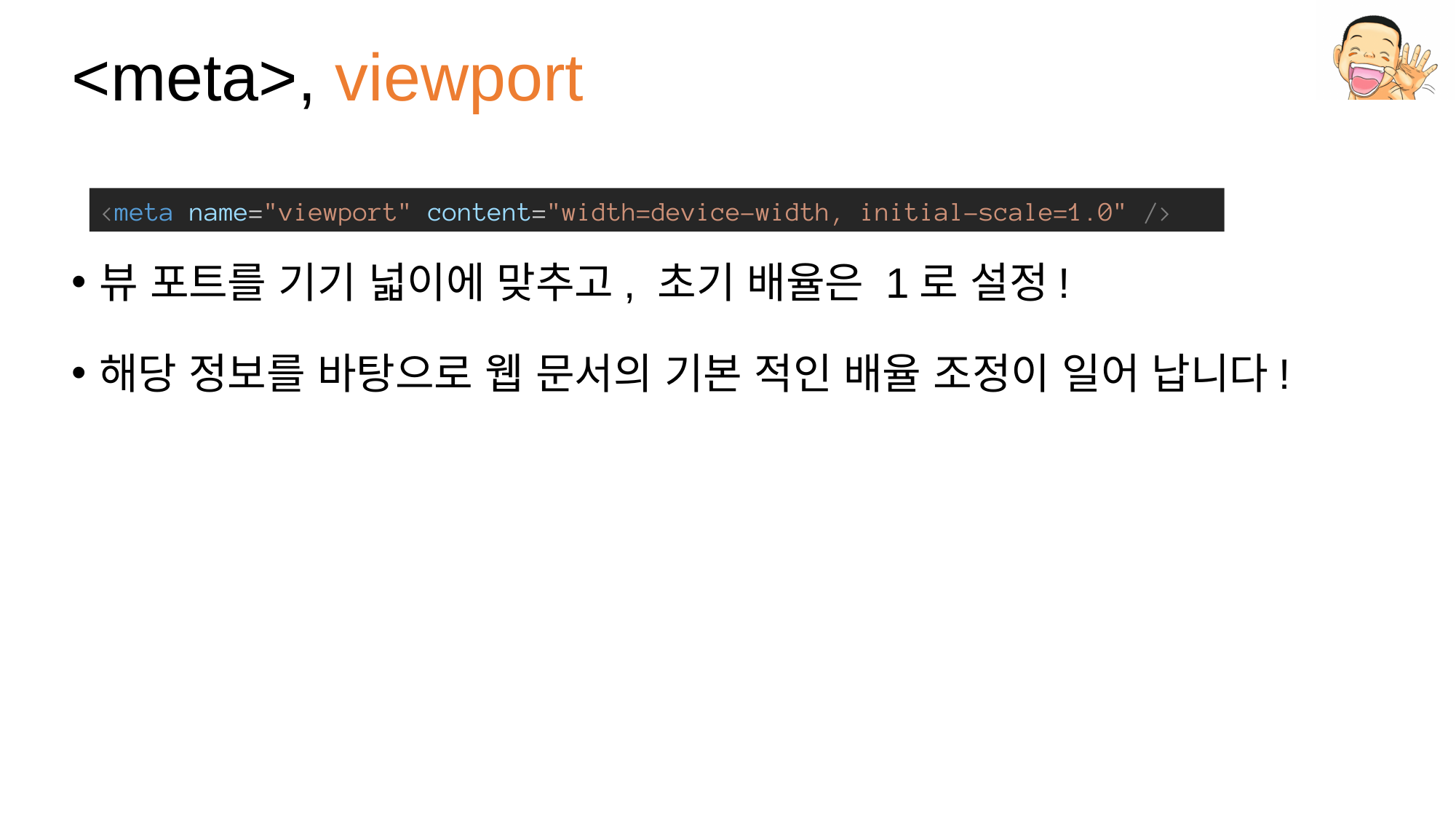

# <meta>, viewport

뷰 포트를 기기 넓이에 맞추고, 초기 배율은 1로 설정!
해당 정보를 바탕으로 웹 문서의 기본 적인 배율 조정이 일어 납니다!
<meta name="viewport" content="width=device-width, initial-scale=1.0" />